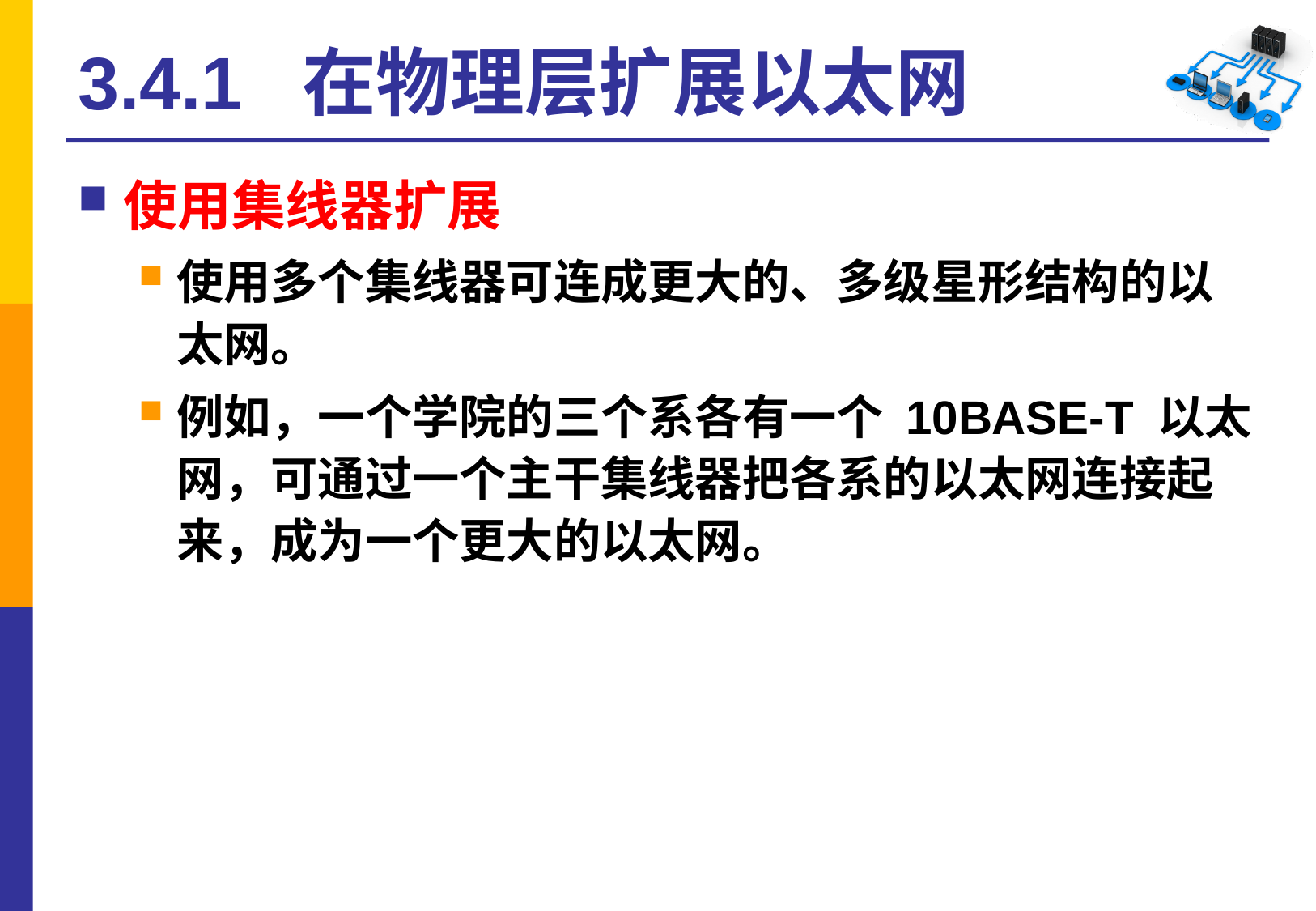

# 3.4.1  在物理层扩展以太网
使用集线器扩展
使用多个集线器可连成更大的、多级星形结构的以太网。
例如，一个学院的三个系各有一个 10BASE-T 以太网，可通过一个主干集线器把各系的以太网连接起来，成为一个更大的以太网。